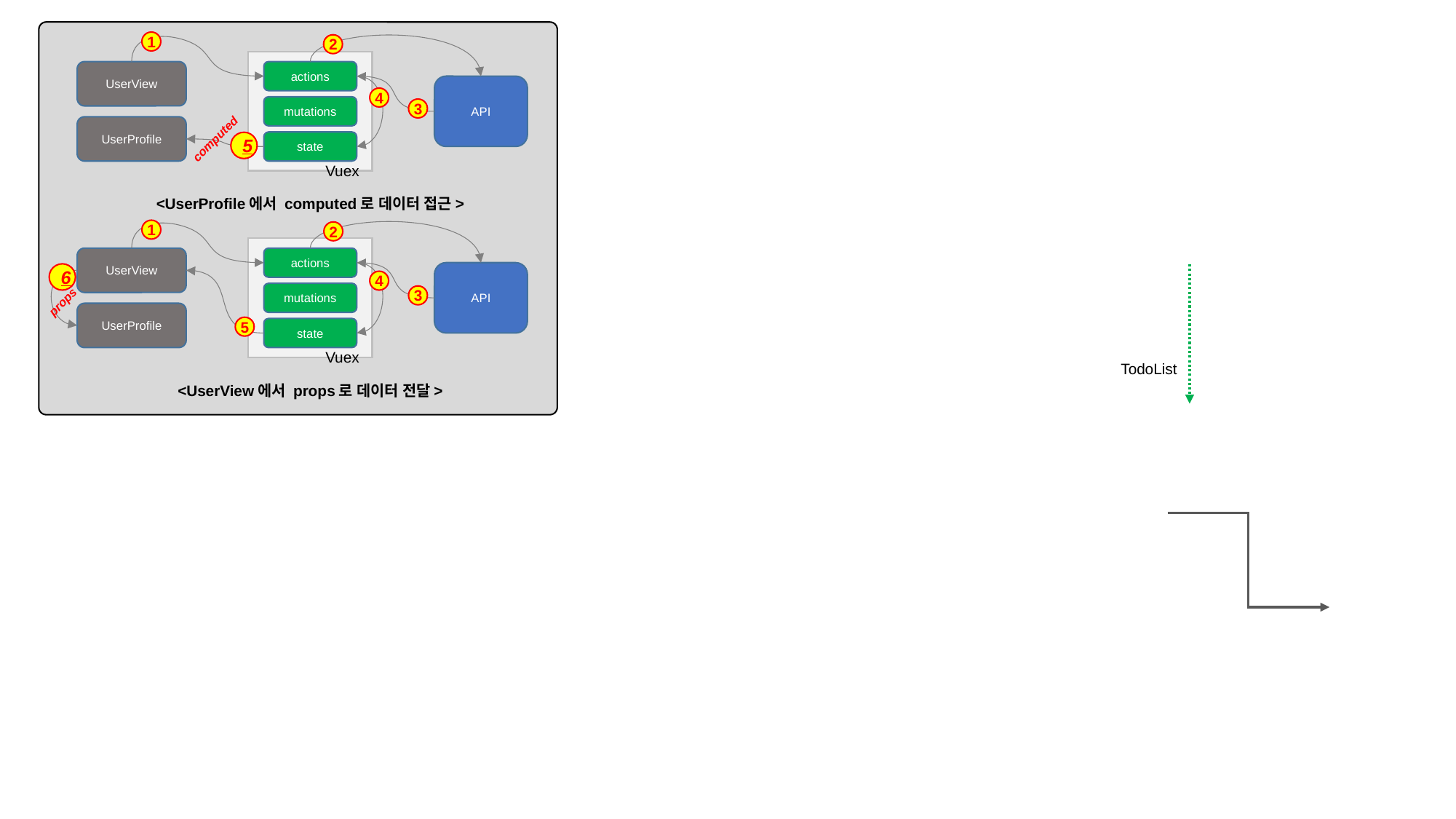

1
2

UserView
actions
API
4
mutations
3
UserProfile
computed
state
5
Vuex
<UserProfile에서 computed로 데이터 접근>
1
2

UserView
actions
API
6
4
mutations
3
props
UserProfile
5
state
Vuex
TodoList
<UserView에서 props로 데이터 전달>